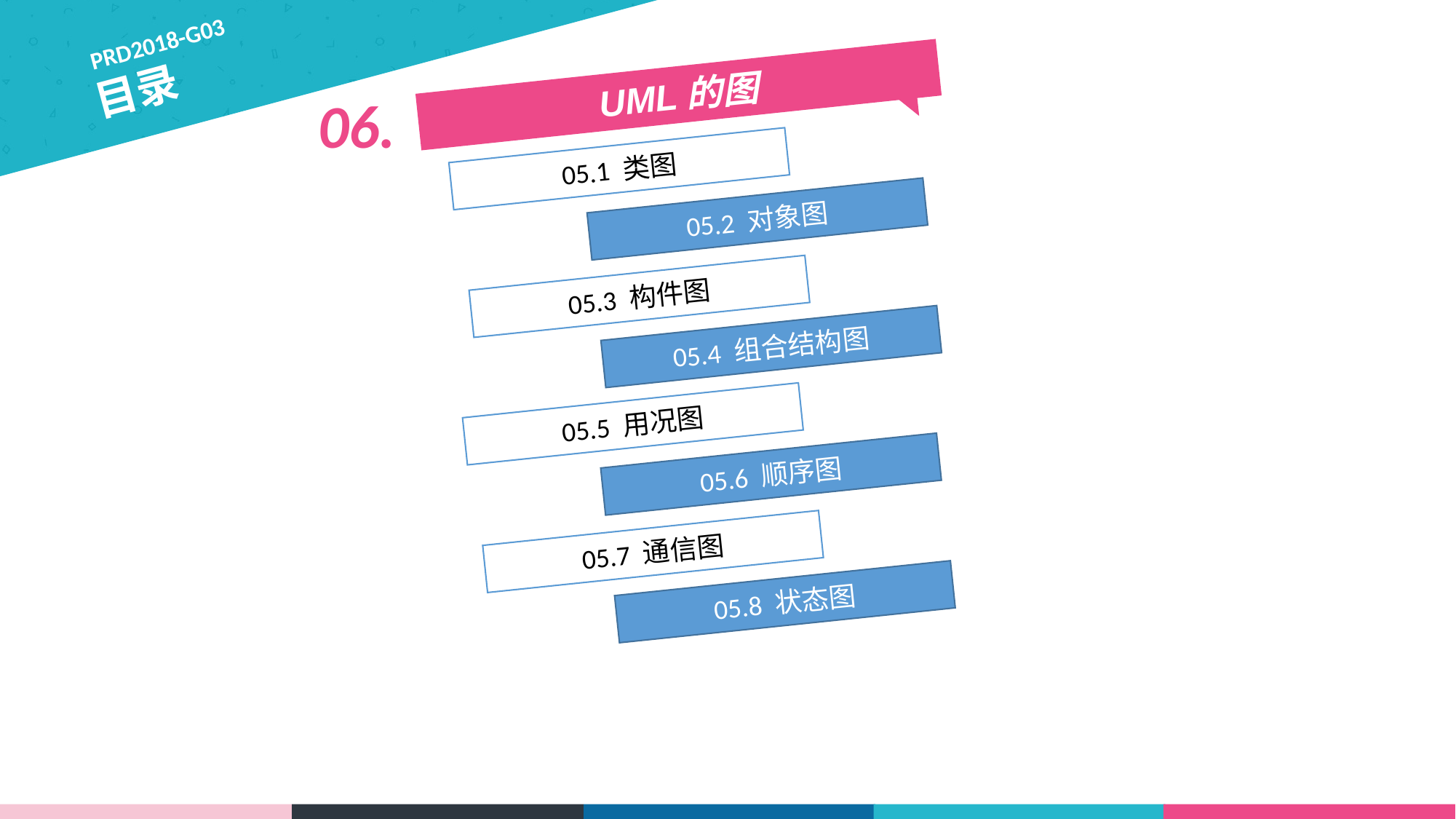

PRD2018-G03
目录
UML的图
06.

05.1 类图
05.2 对象图
05.3 构件图
05.4 组合结构图
05.5 用况图
05.6 顺序图
05.7 通信图
05.8 状态图